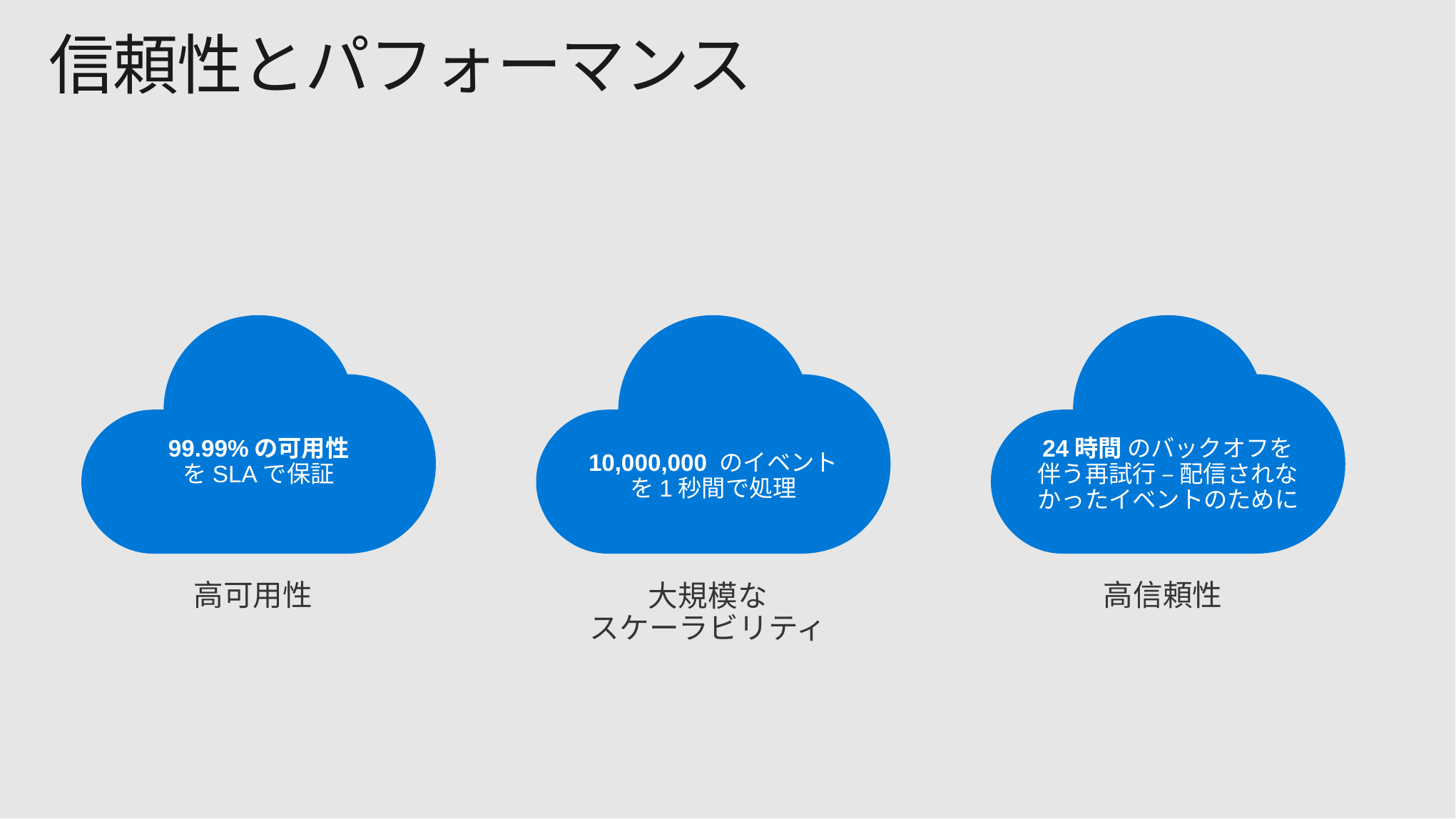

# 信頼性とパフォーマンス

99.99%の可用性
をSLAで保証

10,000,000 のイベント
を1秒間で処理

24時間 のバックオフを伴う再試行 – 配信されなかったイベントのために
高可用性
大規模な
スケーラビリティ
高信頼性